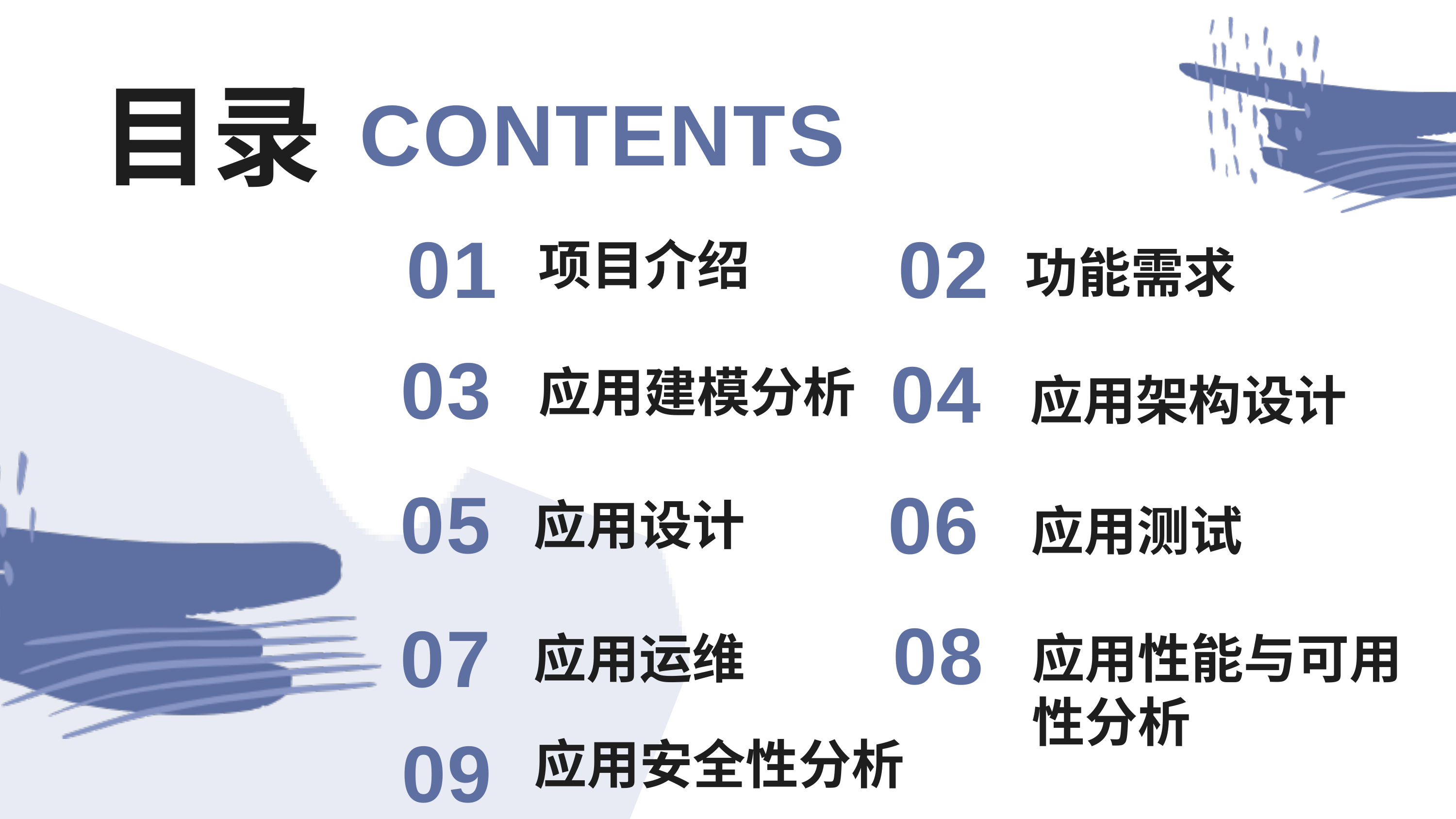

目录
CONTENTS
01
02
项目介绍
功能需求
04
03
04
应用建模分析
应用架构设计

05
06
应用设计
应用测试
08
07
应用运维
应用性能与可用性分析
09
应用安全性分析